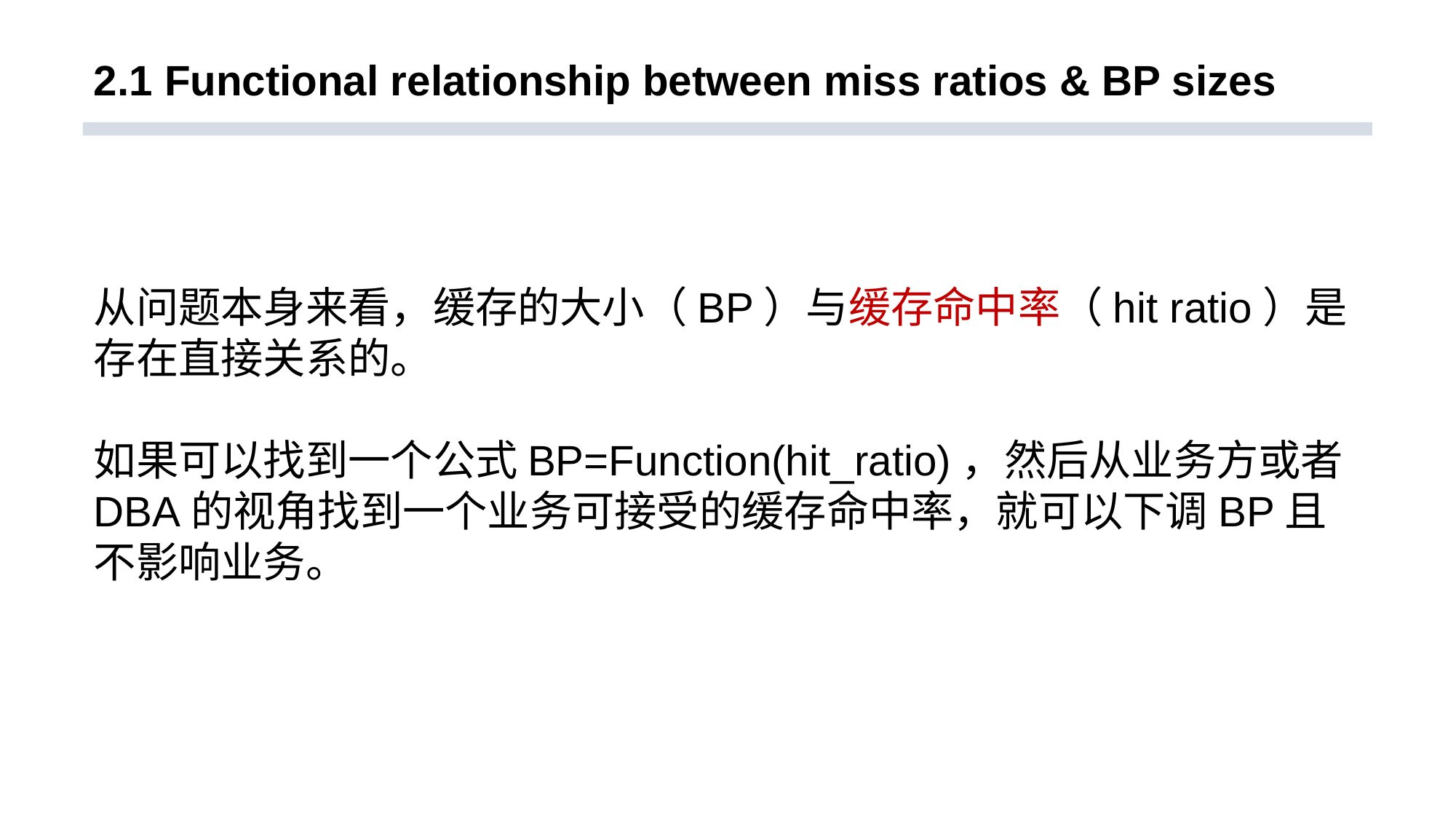

# 2.1 Functional relationship between miss ratios & BP sizes
从问题本身来看，缓存的大小（BP）与缓存命中率（hit ratio）是存在直接关系的。

如果可以找到一个公式BP=Function(hit_ratio)，然后从业务方或者DBA的视角找到一个业务可接受的缓存命中率，就可以下调BP且不影响业务。
7